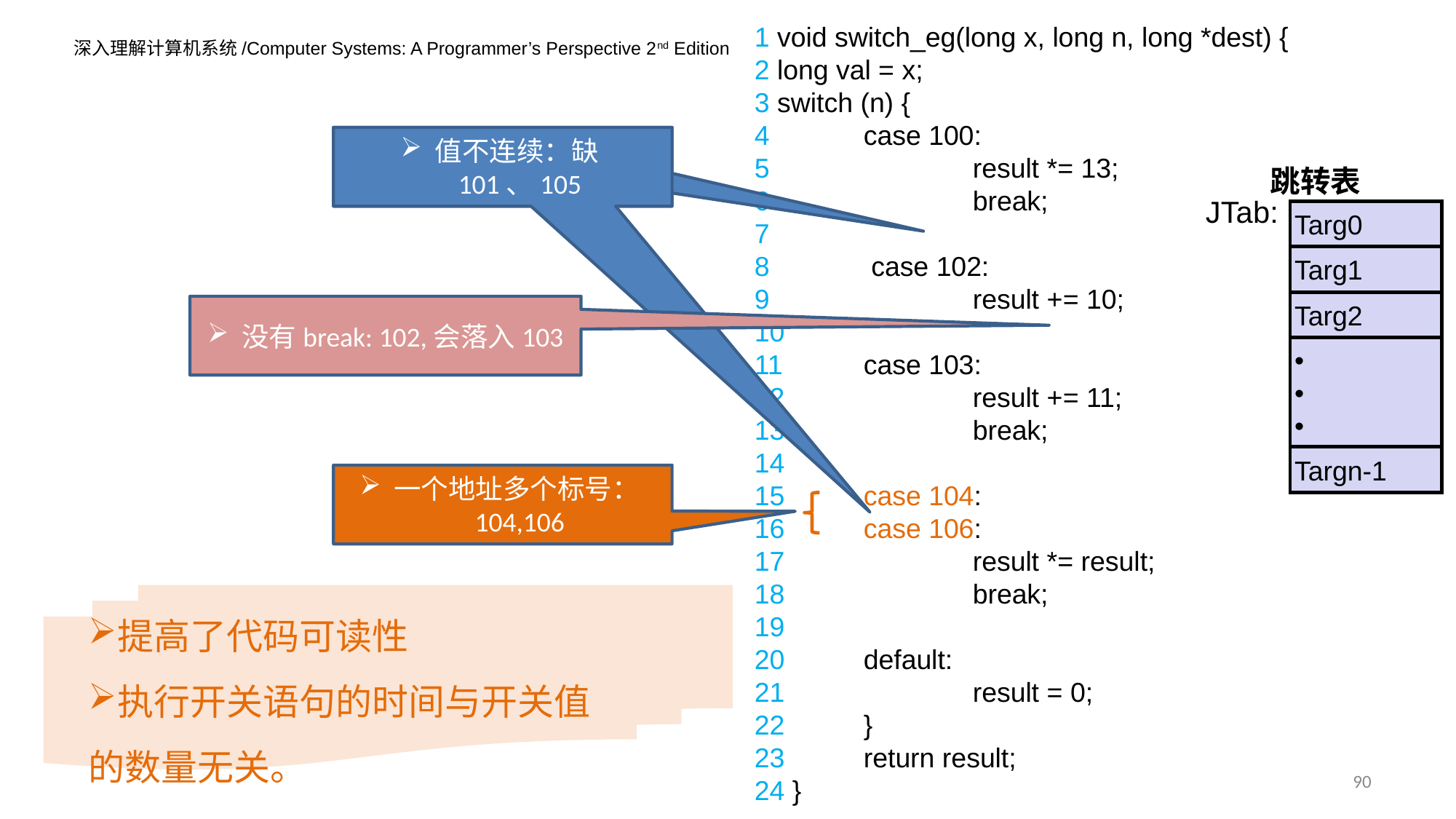

1 void switch_eg(long x, long n, long *dest) {
2 long val = x;
3 switch (n) {
4 	case 100:
5 		result *= 13;
6 		break;
7
8	 case 102:
9 		result += 10;
10
11 	case 103:
12 		result += 11;
13 		break;
14
15 	case 104:
16 	case 106:
17 		result *= result;
18 		break;
19
20 	default:
21 		result = 0;
22 	}
23 	return result;
24 }
缺101
值不连续：缺101、105
跳转表
JTab:
Targ0
Targ1
Targ2
没有break: 102,会落入103
•
•
•
Targn-1
一个地址多个标号：104,106

提高了代码可读性
执行开关语句的时间与开关值的数量无关。
90